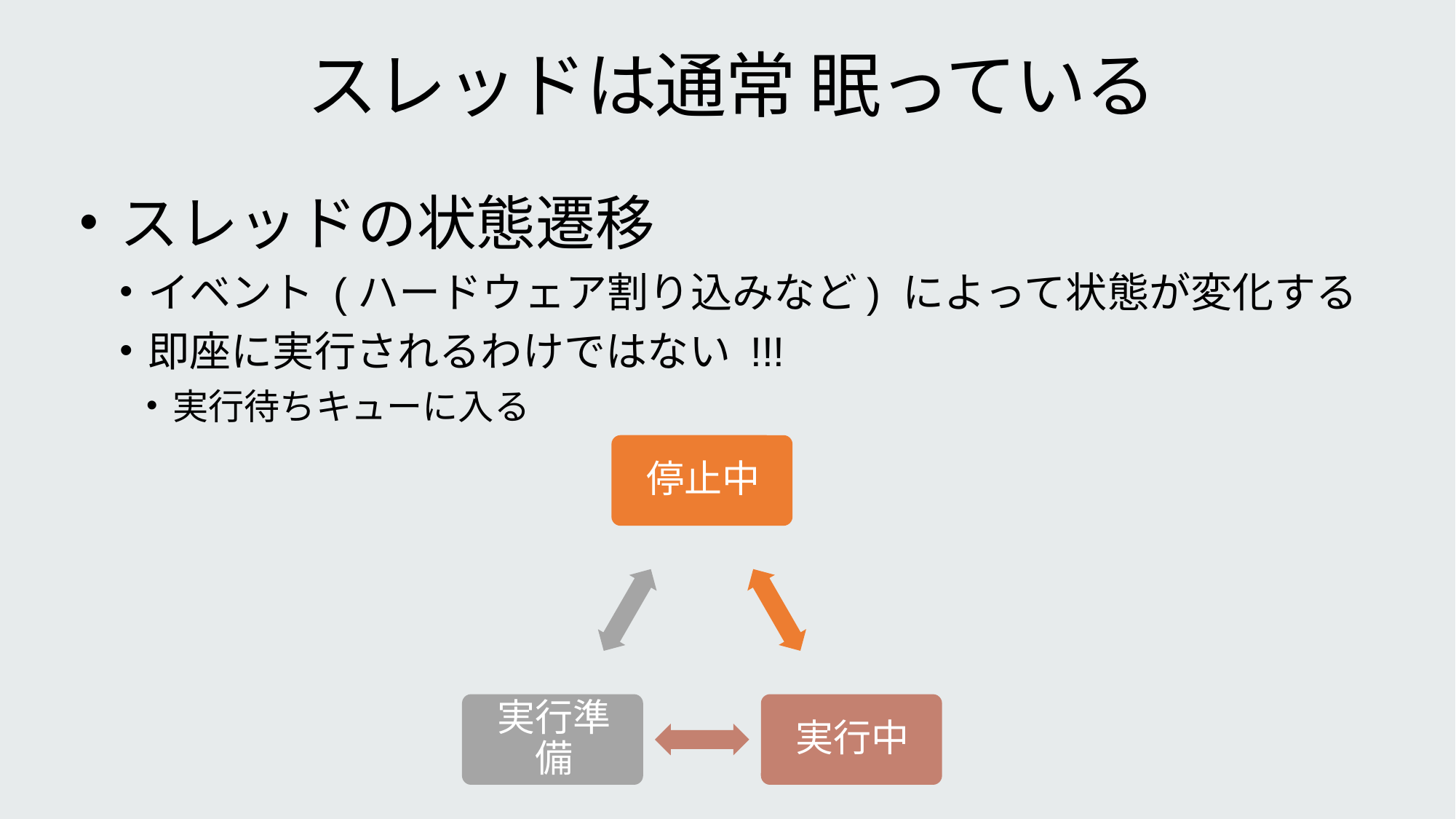

# スレッドは通常 眠っている
スレッドの状態遷移
イベント (ハードウェア割り込みなど) によって状態が変化する
即座に実行されるわけではない !!!
実行待ちキューに入る
停止中

実行中

実行準備